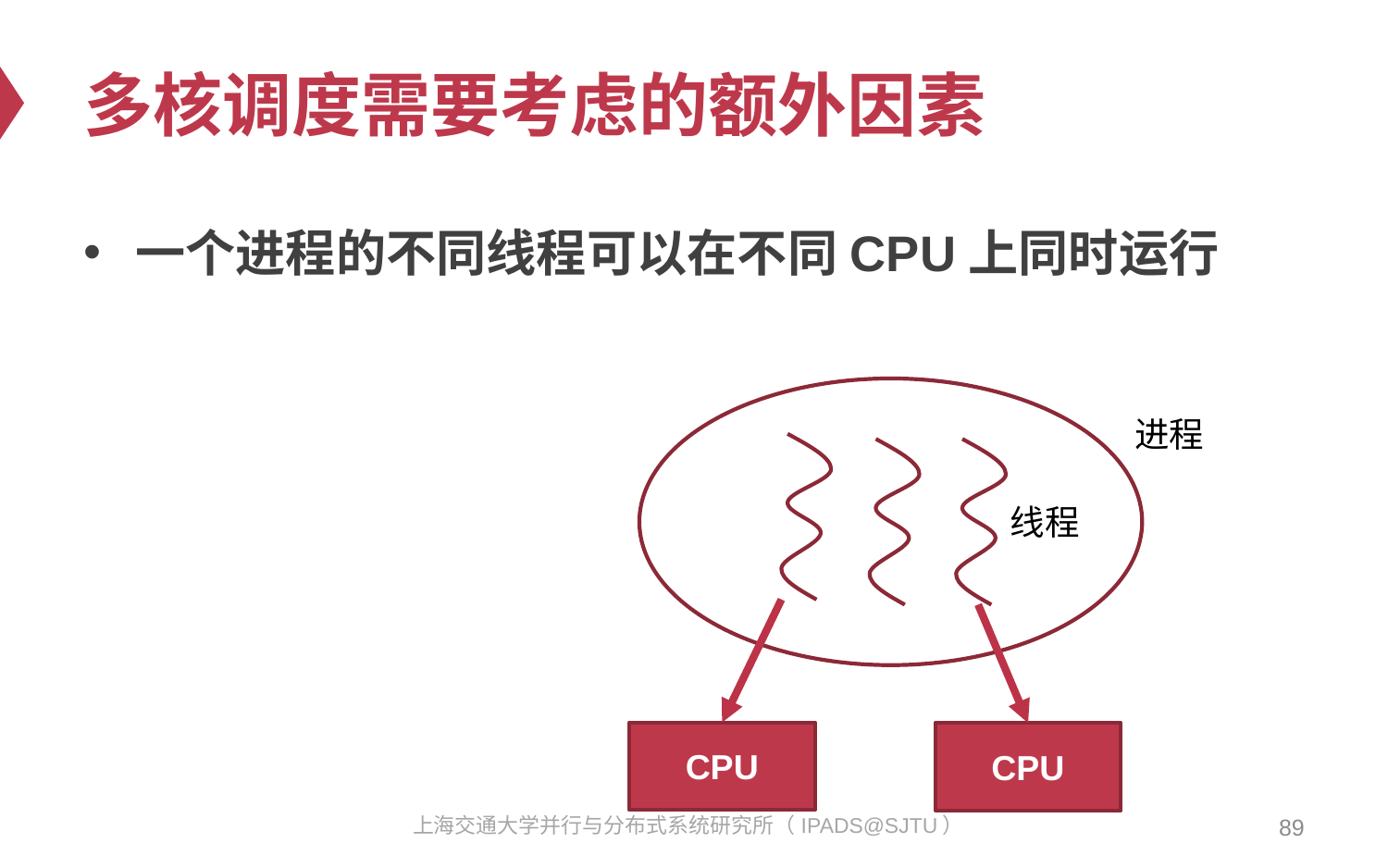

# 多核调度需要考虑的额外因素
一个进程的不同线程可以在不同CPU上同时运行

进程

线程
CPU
CPU
89
上海交通大学并行与分布式系统研究所（IPADS@SJTU）